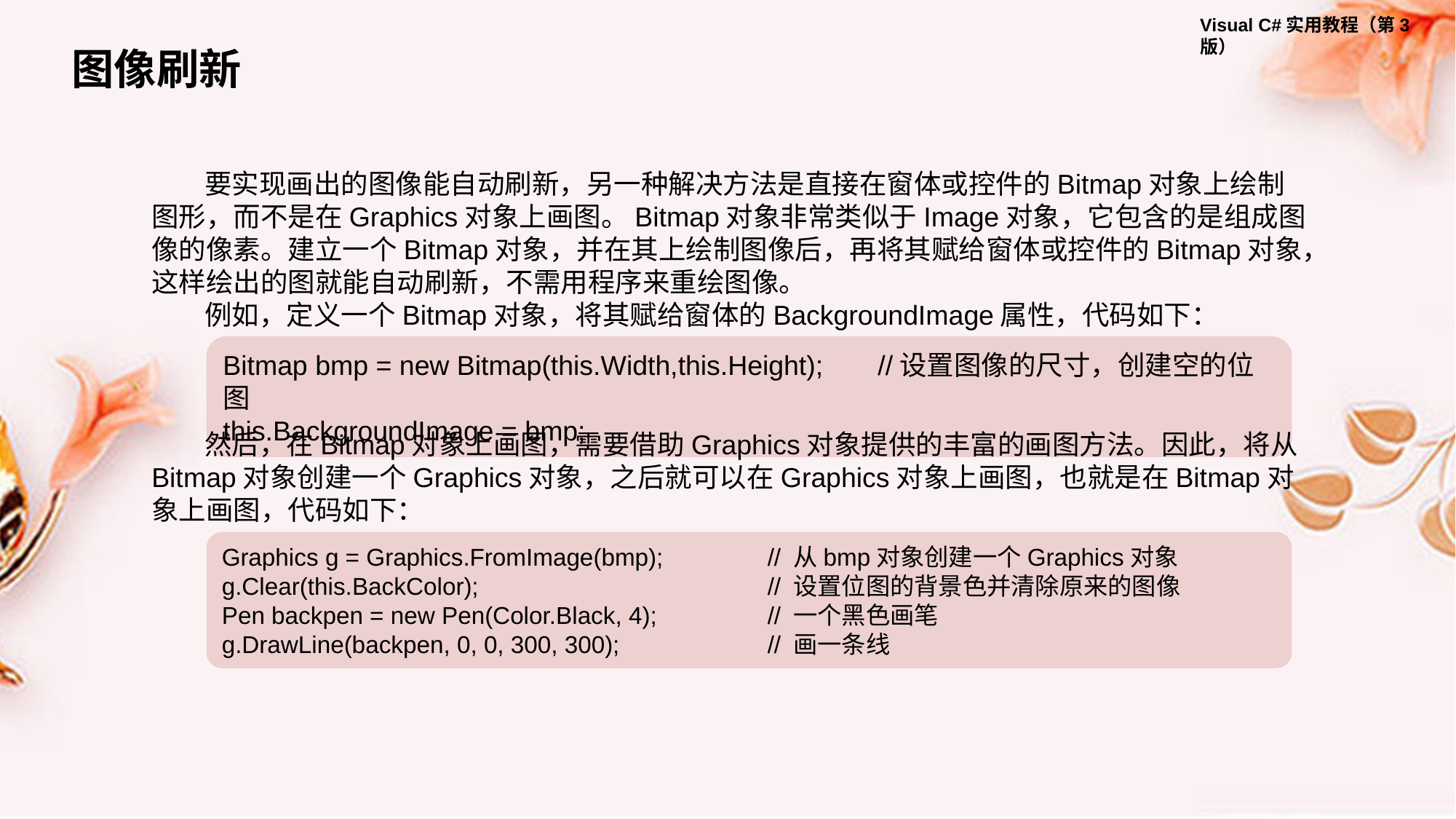

图像刷新
要实现画出的图像能自动刷新，另一种解决方法是直接在窗体或控件的Bitmap对象上绘制图形，而不是在Graphics对象上画图。Bitmap对象非常类似于Image对象，它包含的是组成图像的像素。建立一个Bitmap对象，并在其上绘制图像后，再将其赋给窗体或控件的Bitmap对象，这样绘出的图就能自动刷新，不需用程序来重绘图像。
例如，定义一个Bitmap对象，将其赋给窗体的BackgroundImage属性，代码如下：
Bitmap bmp = new Bitmap(this.Width,this.Height);	//设置图像的尺寸，创建空的位图
this.BackgroundImage = bmp;
然后，在Bitmap对象上画图，需要借助Graphics对象提供的丰富的画图方法。因此，将从Bitmap对象创建一个Graphics对象，之后就可以在Graphics对象上画图，也就是在Bitmap对象上画图，代码如下：
Graphics g = Graphics.FromImage(bmp);       	// 从bmp对象创建一个Graphics对象
g.Clear(this.BackColor);                		// 设置位图的背景色并清除原来的图像
Pen backpen = new Pen(Color.Black, 4);		// 一个黑色画笔
g.DrawLine(backpen, 0, 0, 300, 300);   		// 画一条线